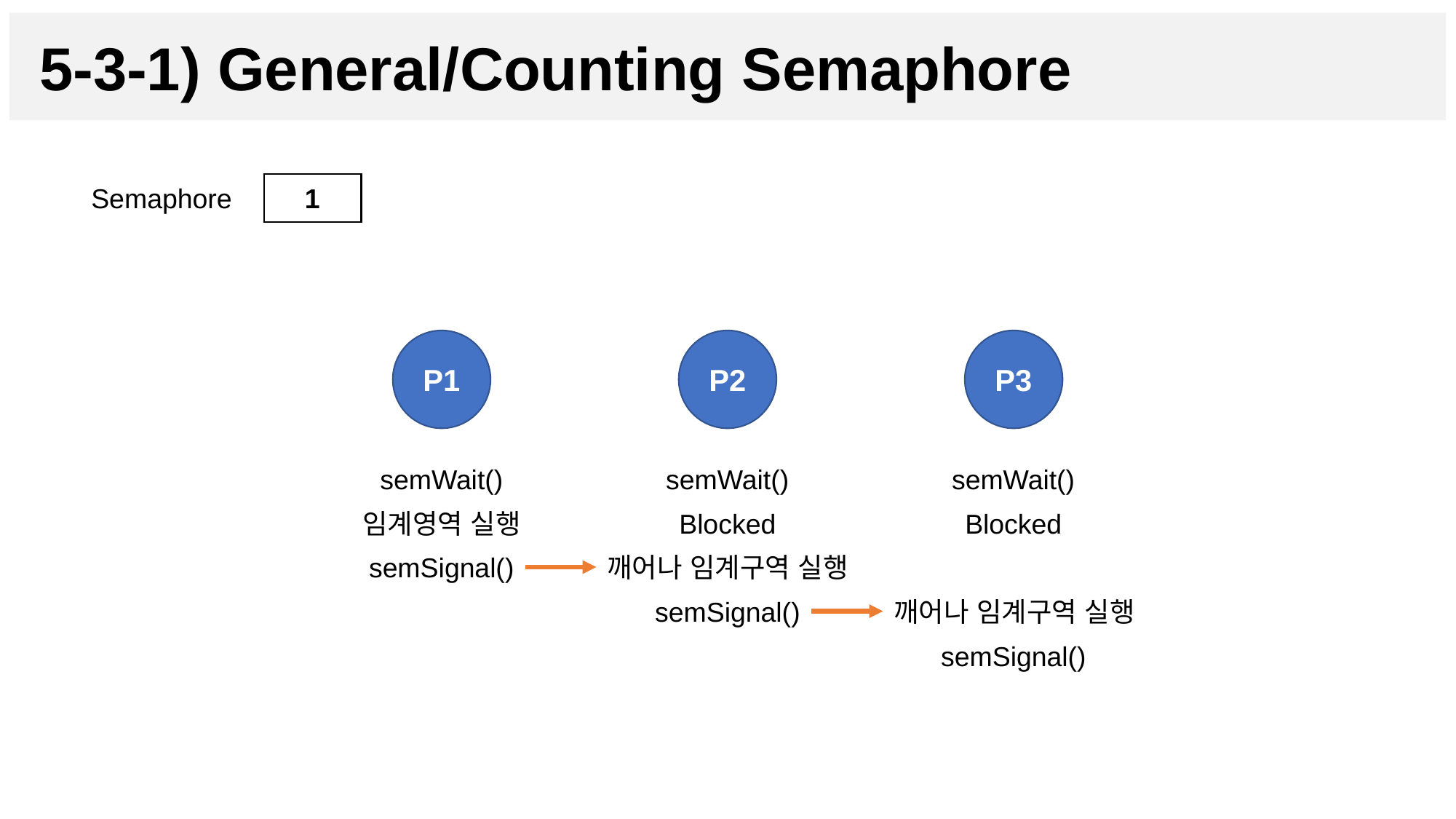

5-3-1) General/Counting Semaphore
1
1

0
0
-1
0
-1
Semaphore
P1
P2
P3
semWait()
semWait()
semWait()
임계영역 실행
Blocked
Blocked
semSignal()
깨어나 임계구역 실행
semSignal()
깨어나 임계구역 실행
semSignal()